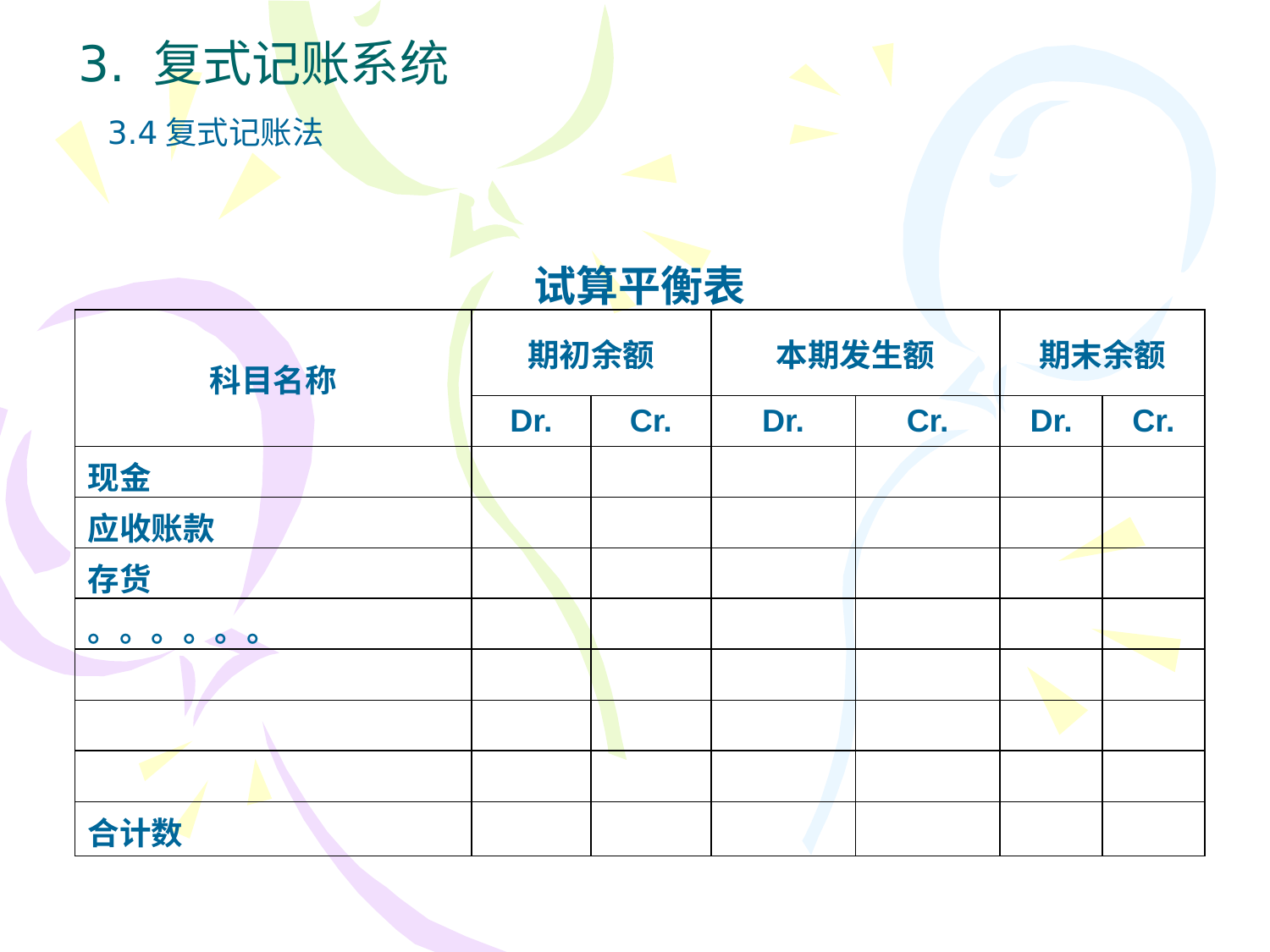

3. 复式记账系统
3.4复式记账法
| 试算平衡表 |  |  |  |  |  |  |
| --- | --- | --- | --- | --- | --- | --- |
| 科目名称 | 期初余额 |  | 本期发生额 |  | 期末余额 |  |
|  | Dr. | Cr. | Dr. | Cr. | Dr. | Cr. |
| 现金 |  |  |  |  |  |  |
| 应收账款 |  |  |  |  |  |  |
| 存货 |  |  |  |  |  |  |
| 。。。。。。 |  |  |  |  |  |  |
|  |  |  |  |  |  |  |
|  |  |  |  |  |  |  |
|  |  |  |  |  |  |  |
| 合计数 |  |  |  |  |  |  |
44